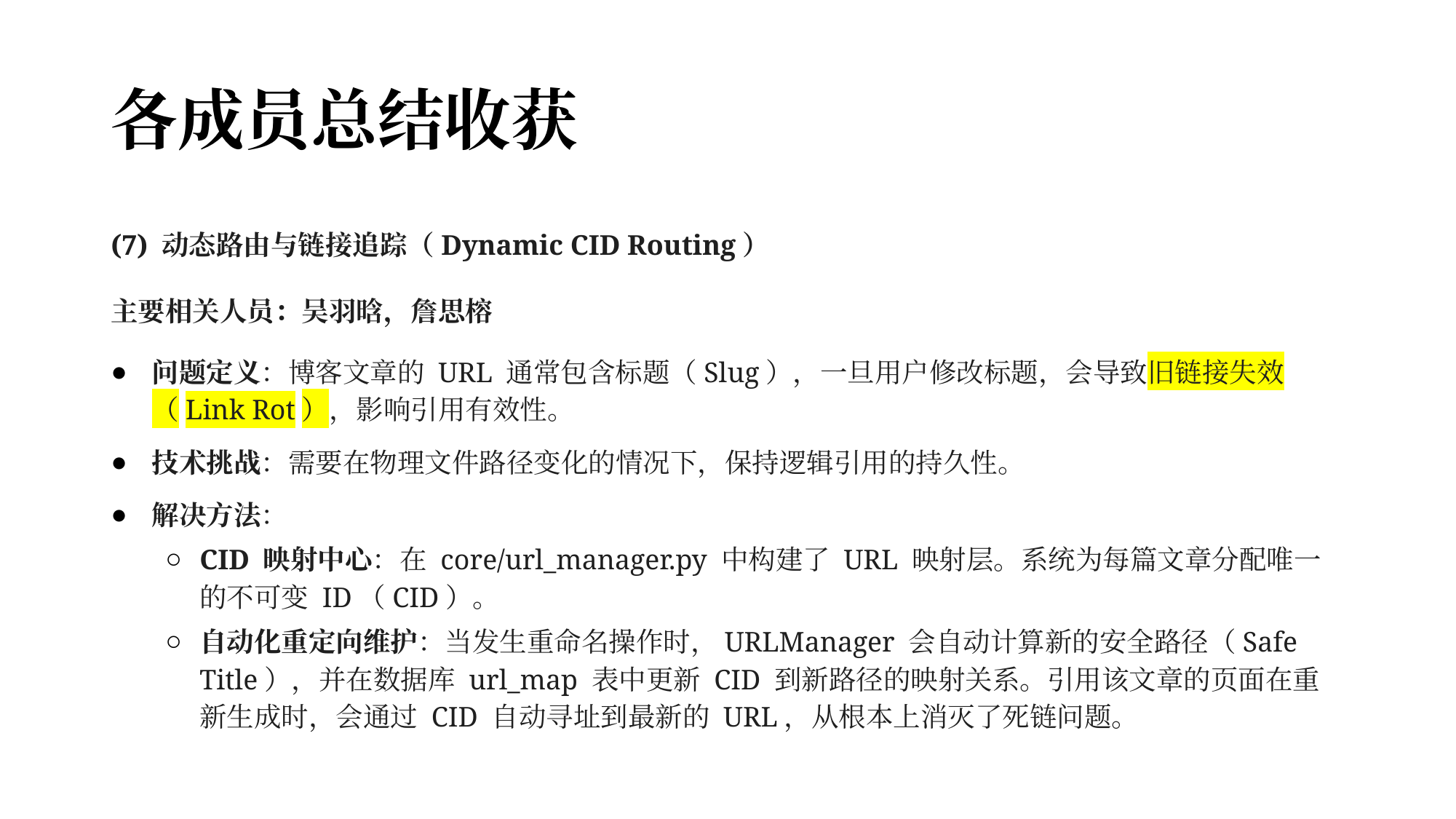

# 各成员总结收获
(7) 动态路由与链接追踪（Dynamic CID Routing）
主要相关人员：吴羽晗，詹思榕
问题定义：博客文章的 URL 通常包含标题（Slug），一旦用户修改标题，会导致旧链接失效（Link Rot），影响引用有效性。
技术挑战：需要在物理文件路径变化的情况下，保持逻辑引用的持久性。
解决方法：
CID 映射中心：在 core/url_manager.py 中构建了 URL 映射层。系统为每篇文章分配唯一的不可变 ID（CID）。
自动化重定向维护：当发生重命名操作时，URLManager 会自动计算新的安全路径（Safe Title），并在数据库 url_map 表中更新 CID 到新路径的映射关系。引用该文章的页面在重新生成时，会通过 CID 自动寻址到最新的 URL，从根本上消灭了死链问题。